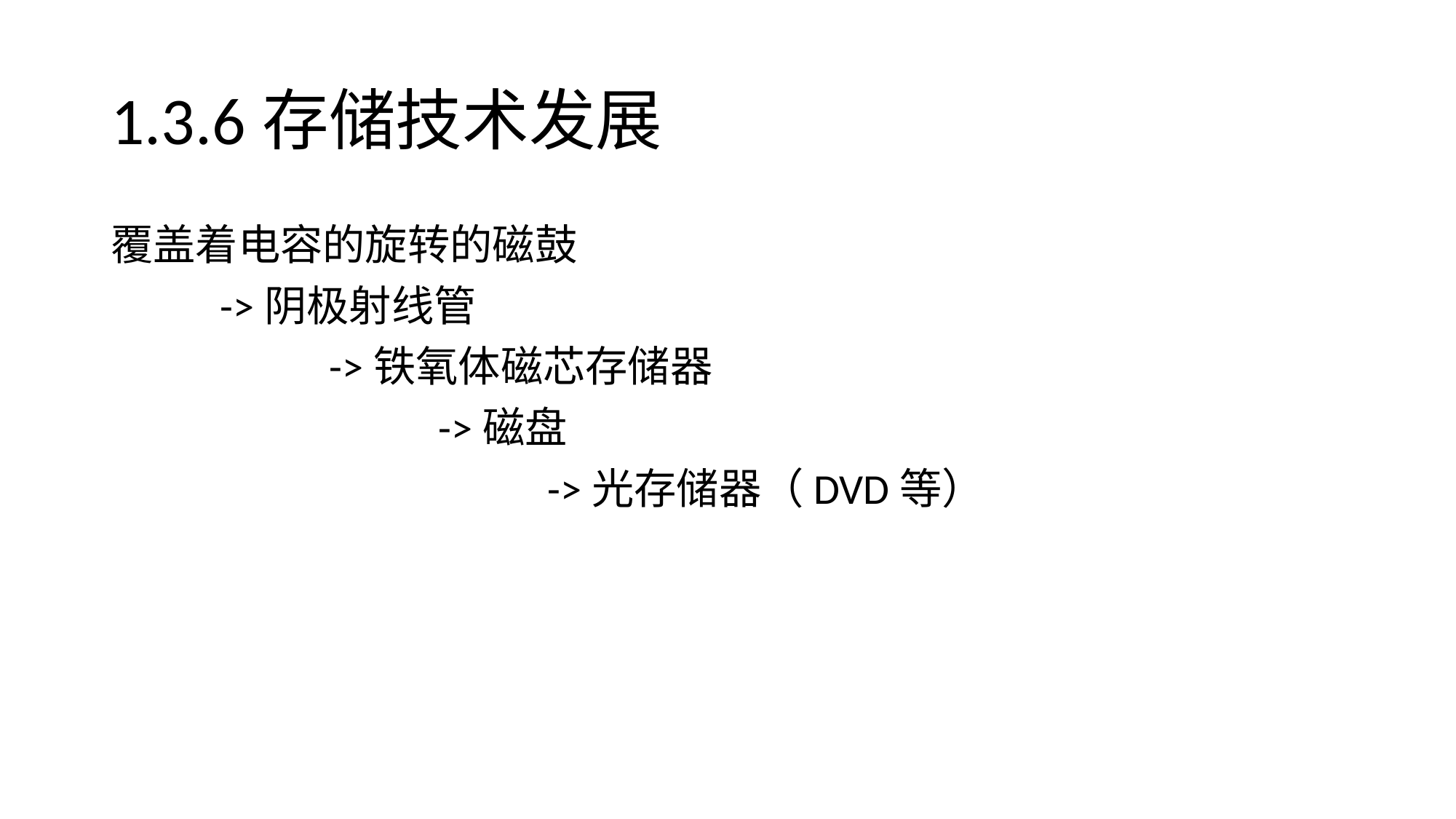

# 1.3.6存储技术发展
覆盖着电容的旋转的磁鼓
	->阴极射线管
		->铁氧体磁芯存储器
			->磁盘
				->光存储器（DVD等）